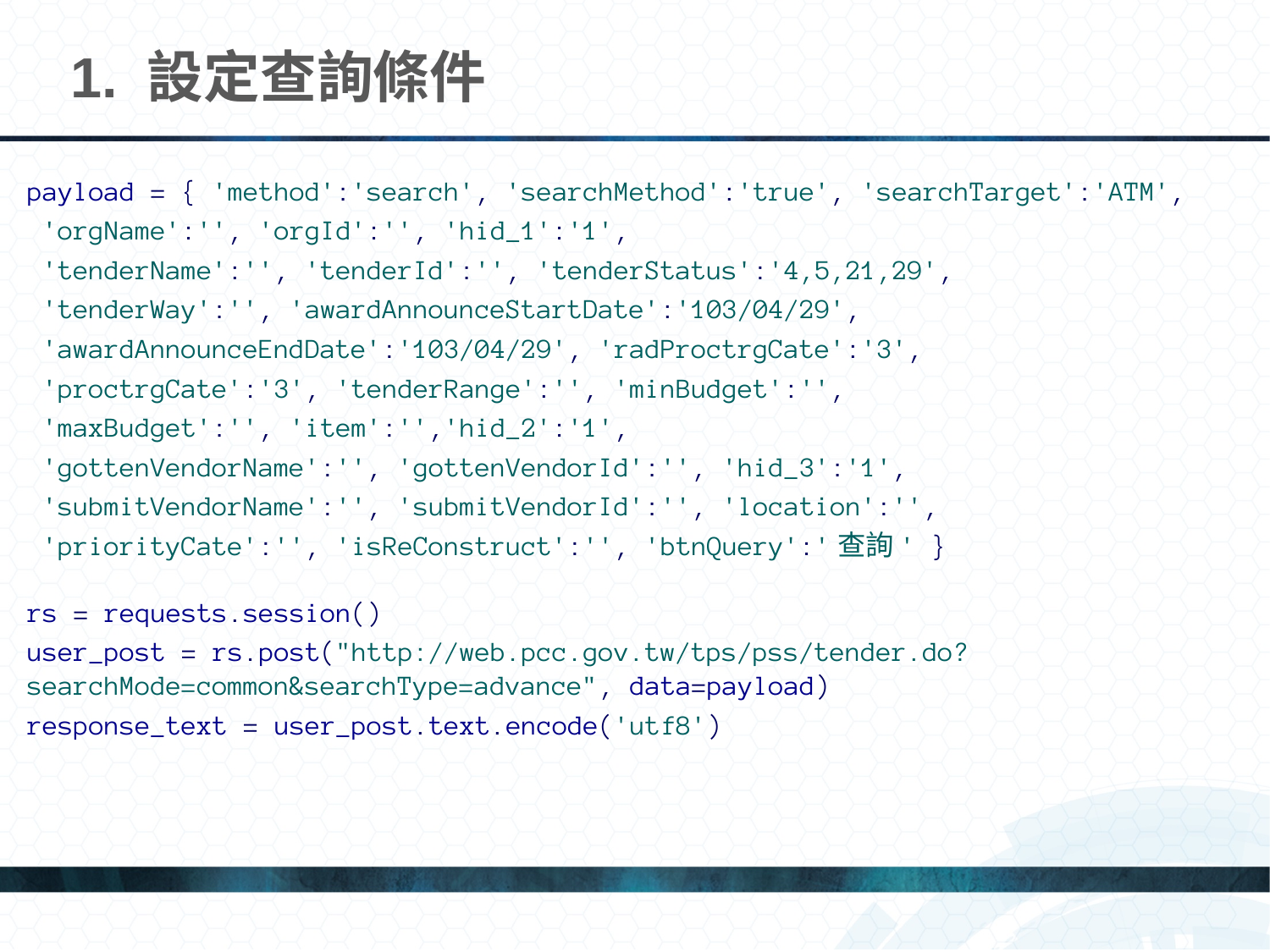

# 1. 設定查詢條件
payload = { 'method':'search', 'searchMethod':'true', 'searchTarget':'ATM',
 'orgName':'', 'orgId':'', 'hid_1':'1',
 'tenderName':'', 'tenderId':'', 'tenderStatus':'4,5,21,29',
 'tenderWay':'', 'awardAnnounceStartDate':'103/04/29',
 'awardAnnounceEndDate':'103/04/29', 'radProctrgCate':'3',
 'proctrgCate':'3', 'tenderRange':'', 'minBudget':'',
 'maxBudget':'', 'item':'','hid_2':'1',
 'gottenVendorName':'', 'gottenVendorId':'', 'hid_3':'1',
 'submitVendorName':'', 'submitVendorId':'', 'location':'',
 'priorityCate':'', 'isReConstruct':'', 'btnQuery':'查詢' }

rs = requests.session()
user_post = rs.post("http://web.pcc.gov.tw/tps/pss/tender.do?searchMode=common&searchType=advance", data=payload)
response_text = user_post.text.encode('utf8')